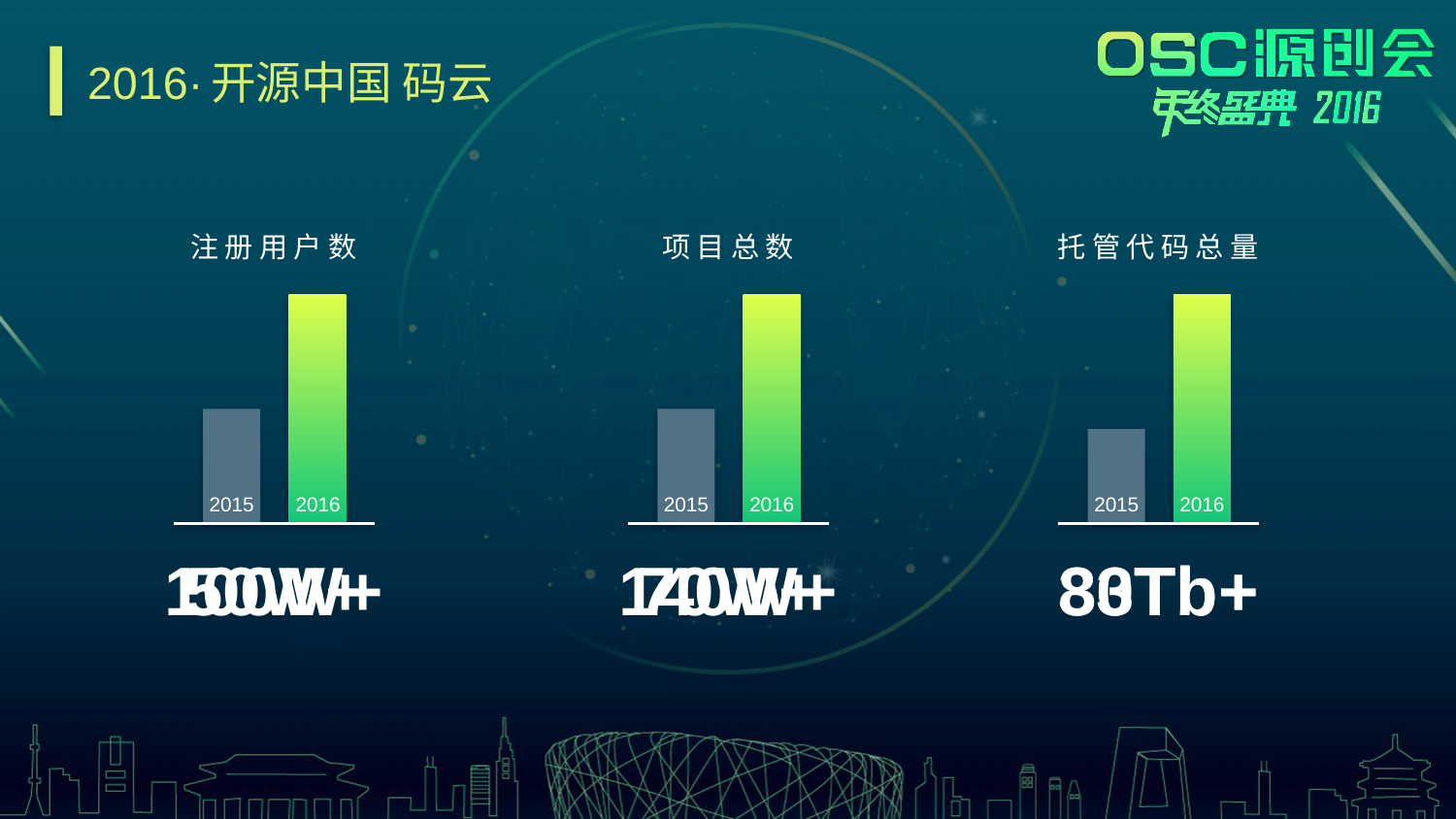

# 2016·开源中国 码云
注册用户数
项目总数
托管代码总量

2016

2016

2016

2015

2015

2015
33Tb+
70W+
50W+
100W+
140W+
80Tb+